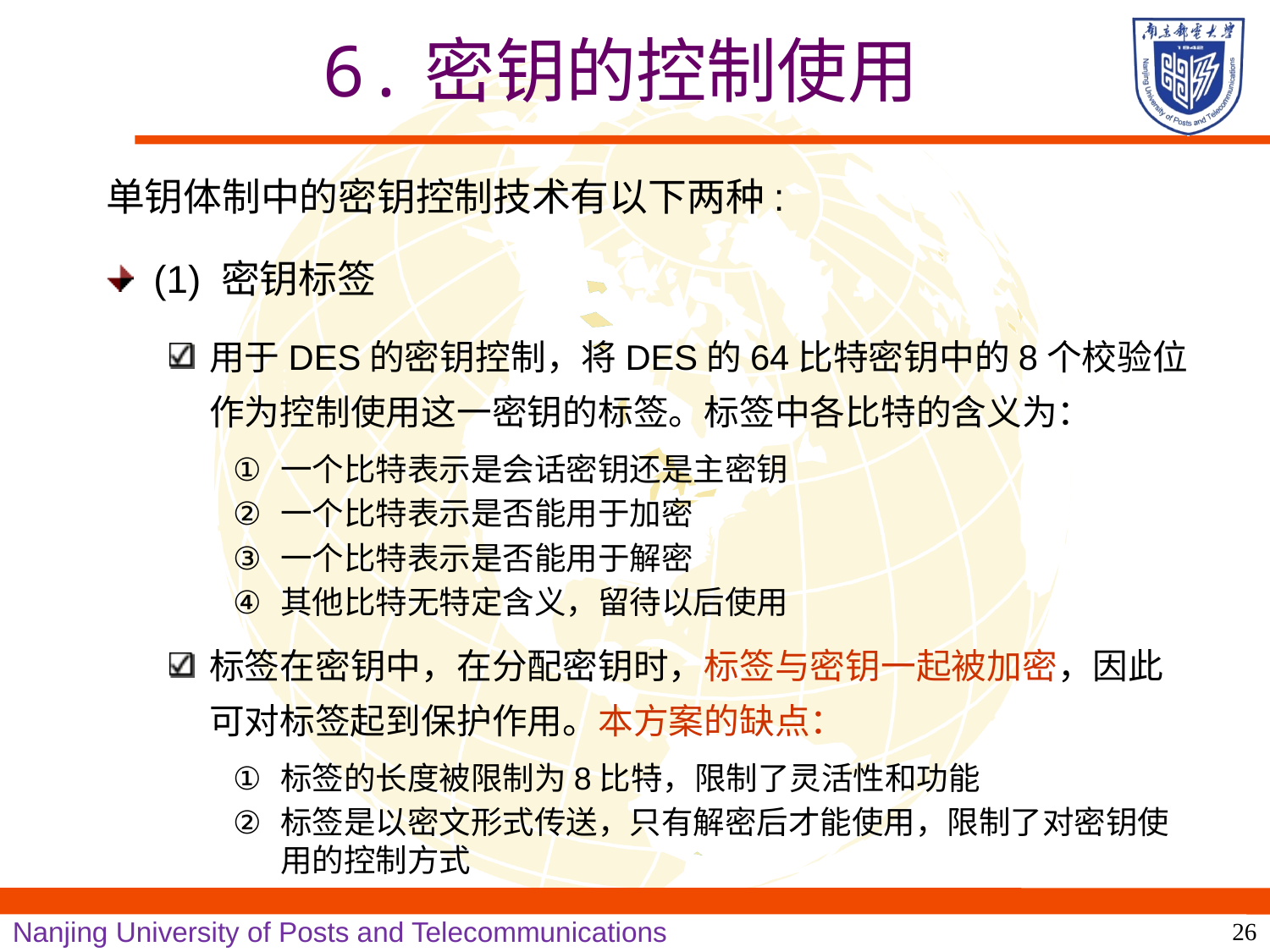

# 6.密钥的控制使用
单钥体制中的密钥控制技术有以下两种:
(1) 密钥标签
用于DES的密钥控制，将DES的64比特密钥中的8个校验位作为控制使用这一密钥的标签。标签中各比特的含义为：
一个比特表示是会话密钥还是主密钥
一个比特表示是否能用于加密
一个比特表示是否能用于解密
其他比特无特定含义，留待以后使用
标签在密钥中，在分配密钥时，标签与密钥一起被加密，因此可对标签起到保护作用。本方案的缺点：
标签的长度被限制为8比特，限制了灵活性和功能
标签是以密文形式传送，只有解密后才能使用，限制了对密钥使用的控制方式
26